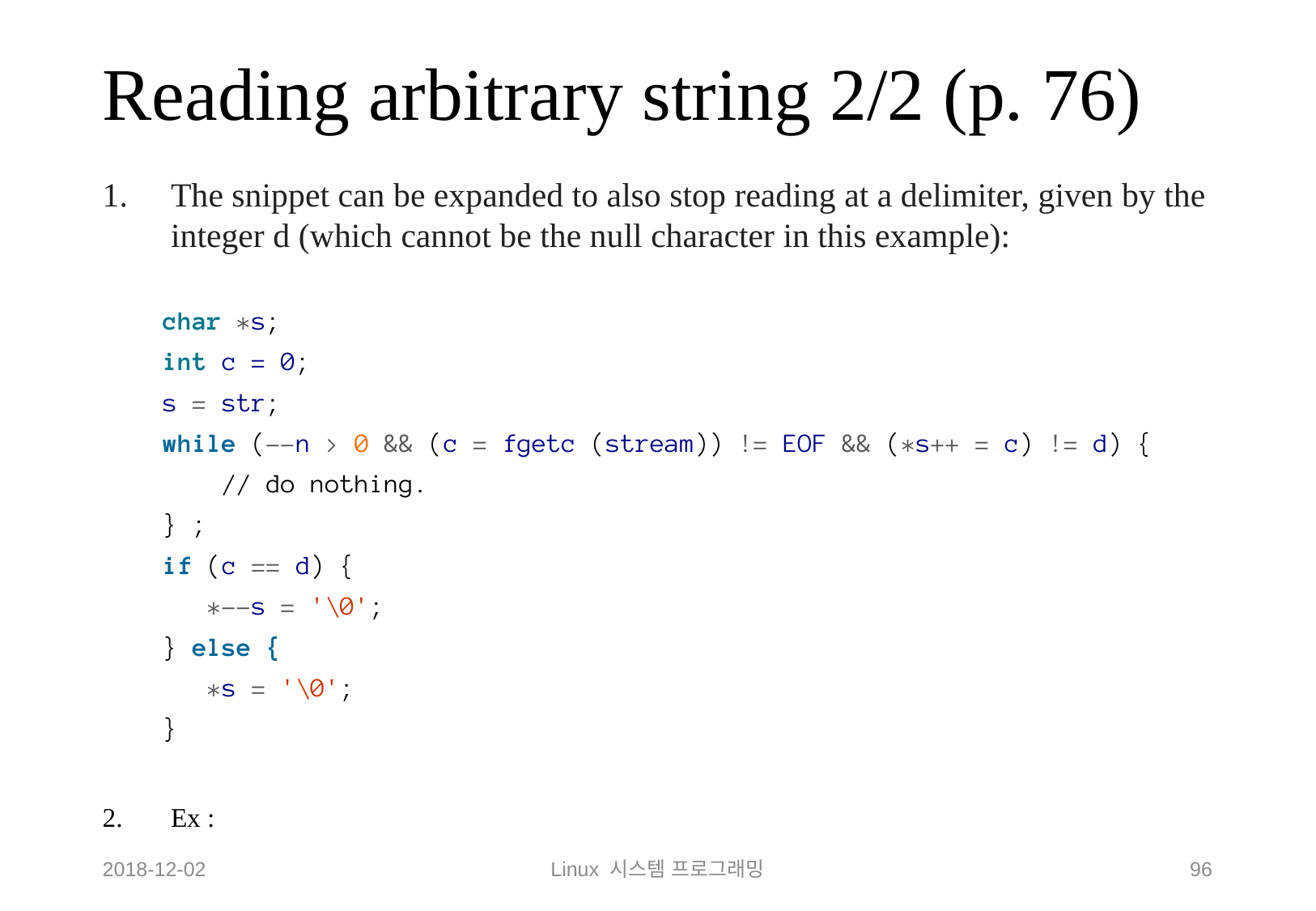

# Reading arbitrary string 2/2 (p. 76)
The snippet can be expanded to also stop reading at a delimiter, given by the integer d (which cannot be the null character in this example):

char *s;
int c = 0;
s = str;
while (--n > 0 && (c = fgetc (stream)) != EOF && (*s++ = c) != d) {
    // do nothing.
} ;
if (c == d) {
   *--s = '\0';
} else {
   *s = '\0';
}

Ex :
2018-12-02
Linux 시스템 프로그래밍
96